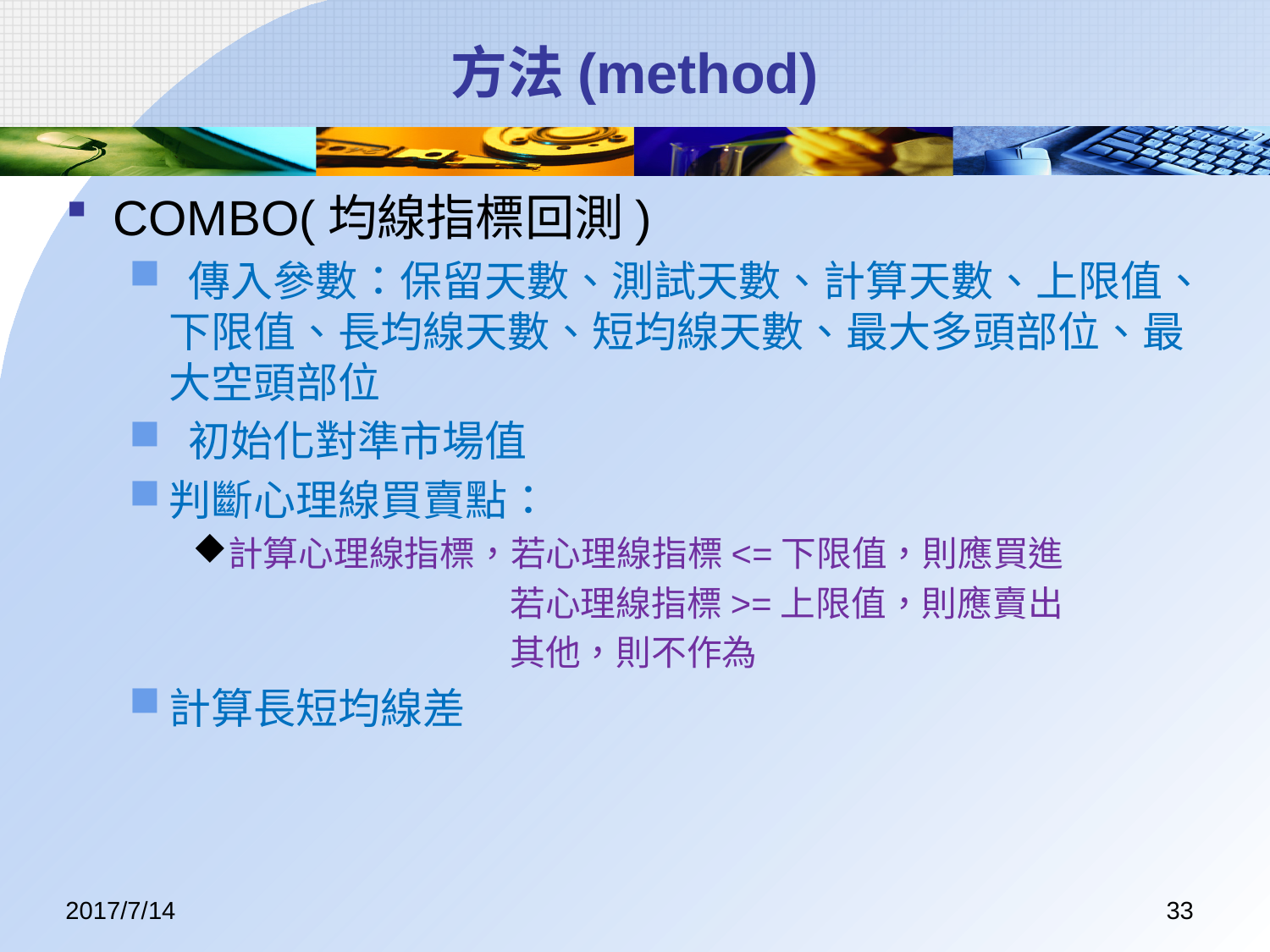

# 方法(method)
COMBO(均線指標回測)
 傳入參數：保留天數、測試天數、計算天數、上限值、下限值、長均線天數、短均線天數、最大多頭部位、最大空頭部位
 初始化對準市場值
判斷心理線買賣點：
計算心理線指標，若心理線指標<=下限值，則應買進
若心理線指標>=上限值，則應賣出
其他，則不作為
計算長短均線差
2017/7/14
33